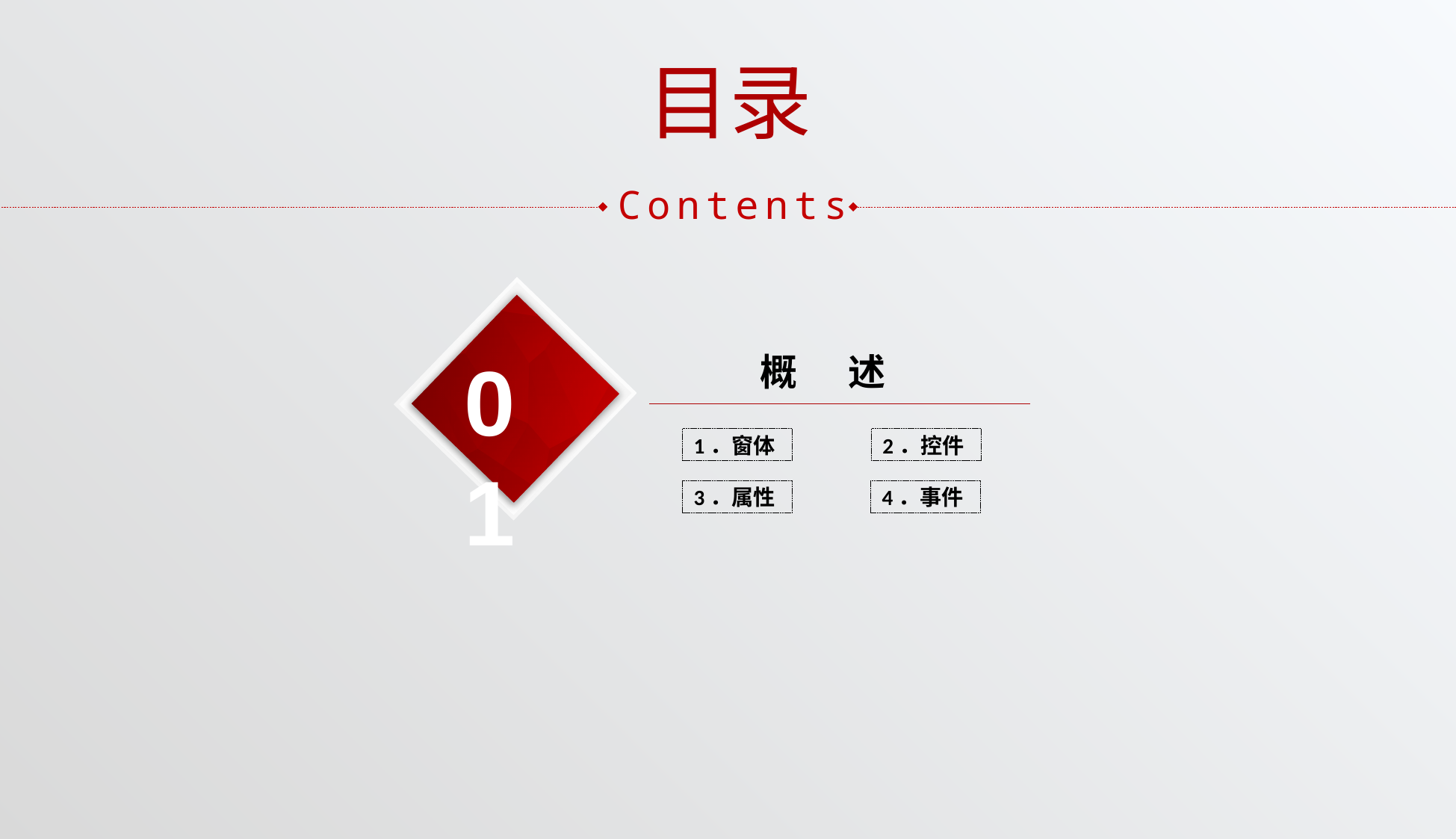

目录
Contents

01
概      述
1．窗体
2．控件
3．属性
4．事件